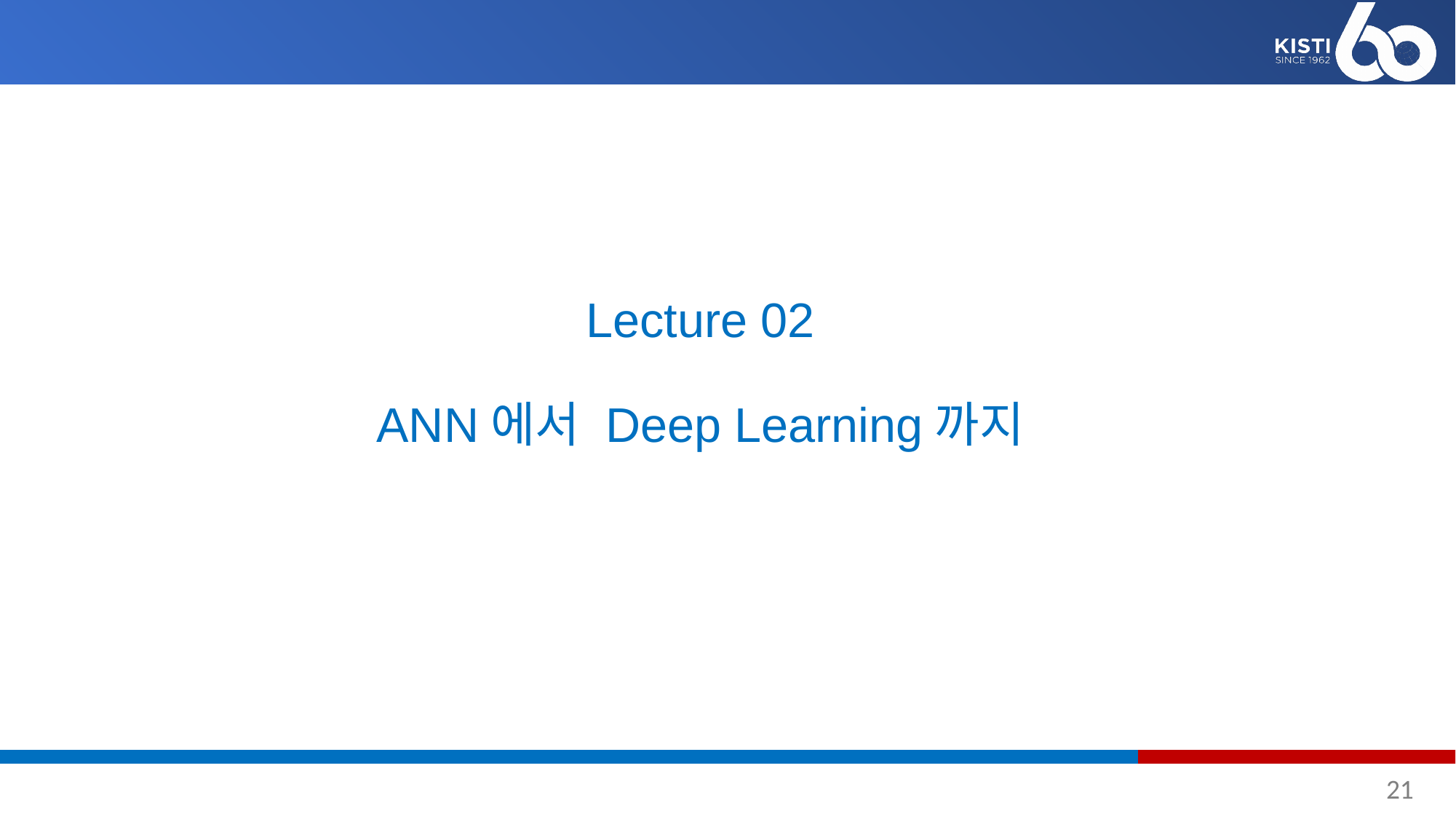

# Lecture 02 ANN에서 Deep Learning까지
21